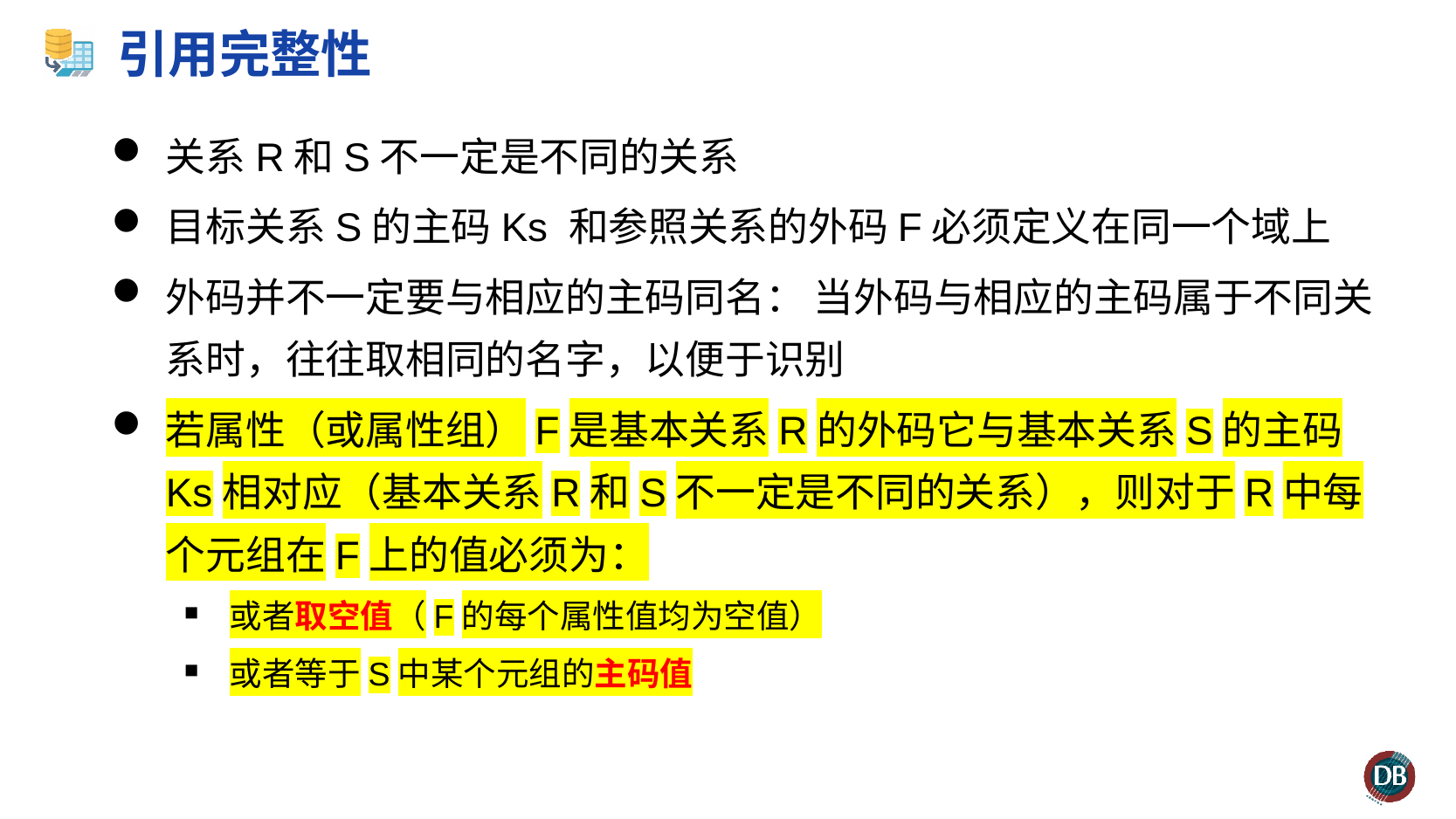

# 引用完整性
关系R和S不一定是不同的关系
目标关系S的主码Ks 和参照关系的外码F必须定义在同一个域上
外码并不一定要与相应的主码同名： 当外码与相应的主码属于不同关系时，往往取相同的名字，以便于识别
若属性（或属性组）F是基本关系R的外码它与基本关系S的主码Ks相对应（基本关系R和S不一定是不同的关系），则对于R中每个元组在F上的值必须为：
或者取空值（F的每个属性值均为空值）
或者等于S中某个元组的主码值